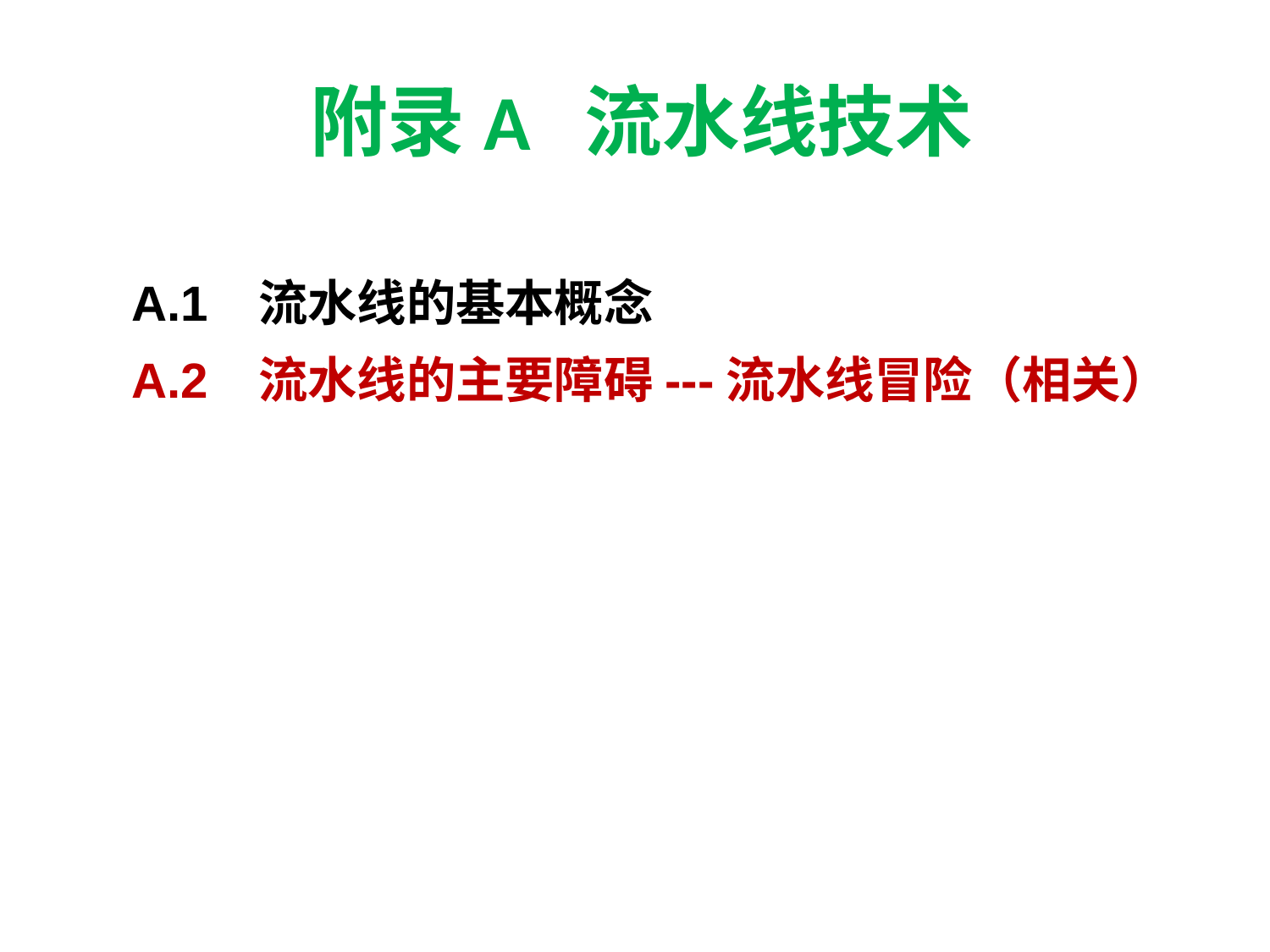

附录A  流水线技术
A.1	流水线的基本概念
A.2	流水线的主要障碍---流水线冒险（相关）

86